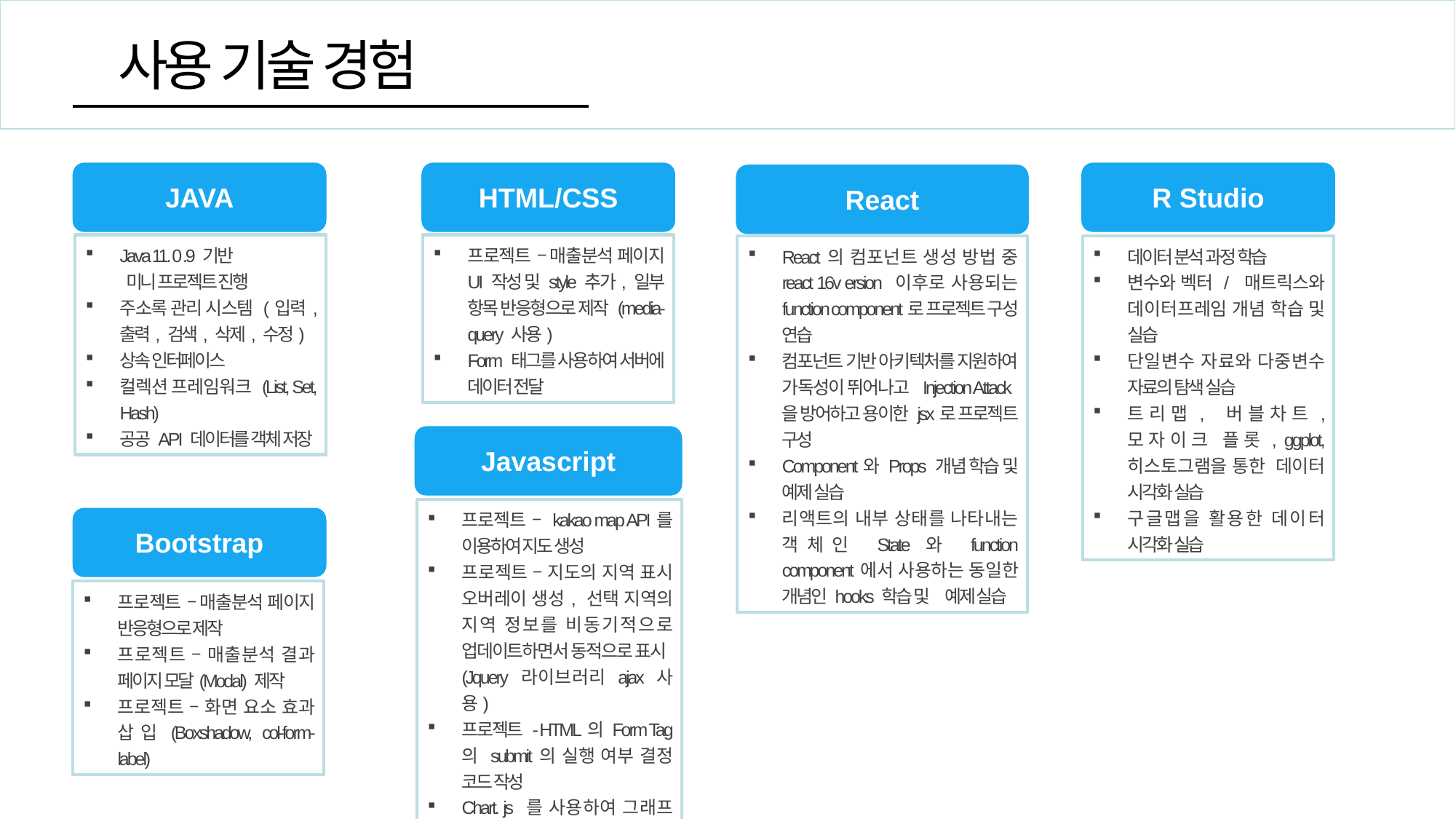

사용 기술 경험

JAVA
Java 11. 0 .9 기반
            미니 프로젝트 진행
주소록 관리 시스템 (입력, 출력, 검색, 삭제, 수정)
상속 인터페이스
컬렉션 프레임워크 (List, Set, Hash)
공공 API 데이터를 객체 저장

HTML/CSS
프로젝트 – 매출분석 페이지 UI 작성 및 style 추가, 일부 항목 반응형으로 제작 (media- query 사용)
Form 태그를 사용하여 서버에 데이터 전달

R Studio
데이터 분석 과정 학습
변수와 벡터 /  매트릭스와 데이터프레임 개념 학습 및 실습
단일변수 자료와 다중변수 자료의 탐색 실습
트리맵, 버블차트, 모자이크 플롯, ggplot, 히스토그램을 통한  데이터 시각화 실습
구글맵을 활용한 데이터 시각화 실습

React
React의 컴포넌트 생성 방법 중 react 16v ersion 이후로 사용되는 function component로 프로젝트 구성 연습
컴포넌트 기반 아키텍처를 지원하여 가독성이 뛰어나고  Injection Attack을 방어하고 용이한 jsx로 프로젝트 구성
Component와 Props 개념 학습 및 예제 실습
리액트의 내부 상태를 나타내는 객체인 State와 function component에서 사용하는 동일한 개념인 hooks 학습 및      예제 실습

Javascript
프로젝트 – kakao map API를 이용하여 지도 생성
프로젝트 – 지도의 지역 표시 오버레이 생성, 선택 지역의 지역 정보를 비동기적으로 업데이트하면서 동적으로 표시(Jquery 라이브러리 ajax 사용)
프로젝트 - HTML의 Form Tag 의 submit의 실행 여부 결정 코드 작성
Chart. js 를 사용하여 그래프 생성

Bootstrap
프로젝트 – 매출분석 페이지 반응형으로 제작
프로젝트 – 매출분석 결과 페이지 모달(Modal) 제작
프로젝트 – 화면 요소 효과 삽입(Boxshadow, col-form-label)